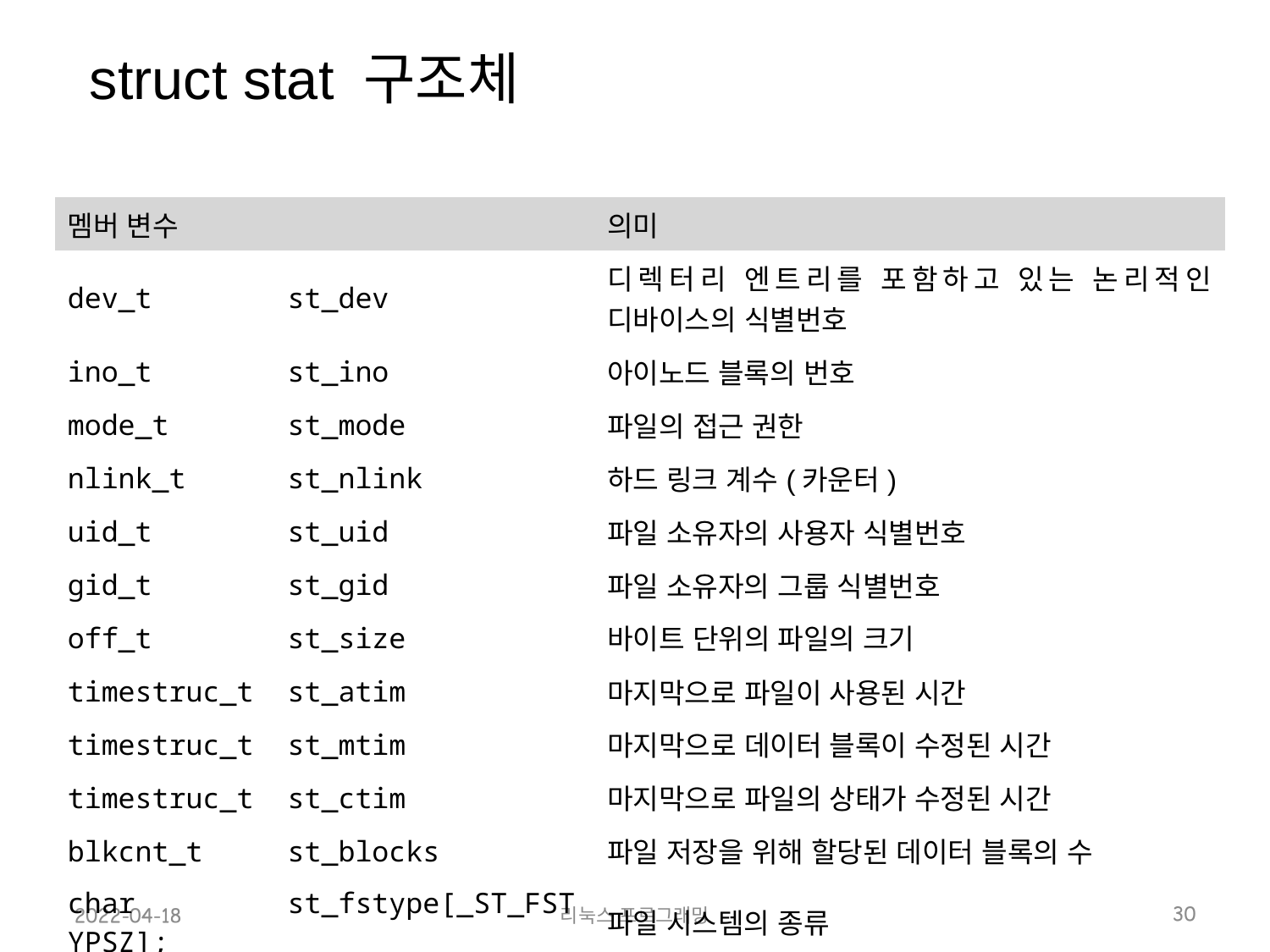

# struct stat 구조체
| 멤버 변수 | 의미 |
| --- | --- |
| dev\_t        st\_dev | 디렉터리 엔트리를 포함하고 있는 논리적인 디바이스의 식별번호 |
| ino\_t        st\_ino | 아이노드 블록의 번호 |
| mode\_t       st\_mode | 파일의 접근 권한 |
| nlink\_t      st\_nlink | 하드 링크 계수(카운터) |
| uid\_t        st\_uid | 파일 소유자의 사용자 식별번호 |
| gid\_t        st\_gid | 파일 소유자의 그룹 식별번호 |
| off\_t        st\_size | 바이트 단위의 파일의 크기 |
| timestruc\_t  st\_atim | 마지막으로 파일이 사용된 시간 |
| timestruc\_t  st\_mtim | 마지막으로 데이터 블록이 수정된 시간 |
| timestruc\_t  st\_ctim | 마지막으로 파일의 상태가 수정된 시간 |
| blkcnt\_t     st\_blocks | 파일 저장을 위해 할당된 데이터 블록의 수 |
| char         st\_fstype[\_ST\_FSTYPSZ]; | 파일 시스템의 종류 |
2022-04-18
리눅스 프로그래밍
30